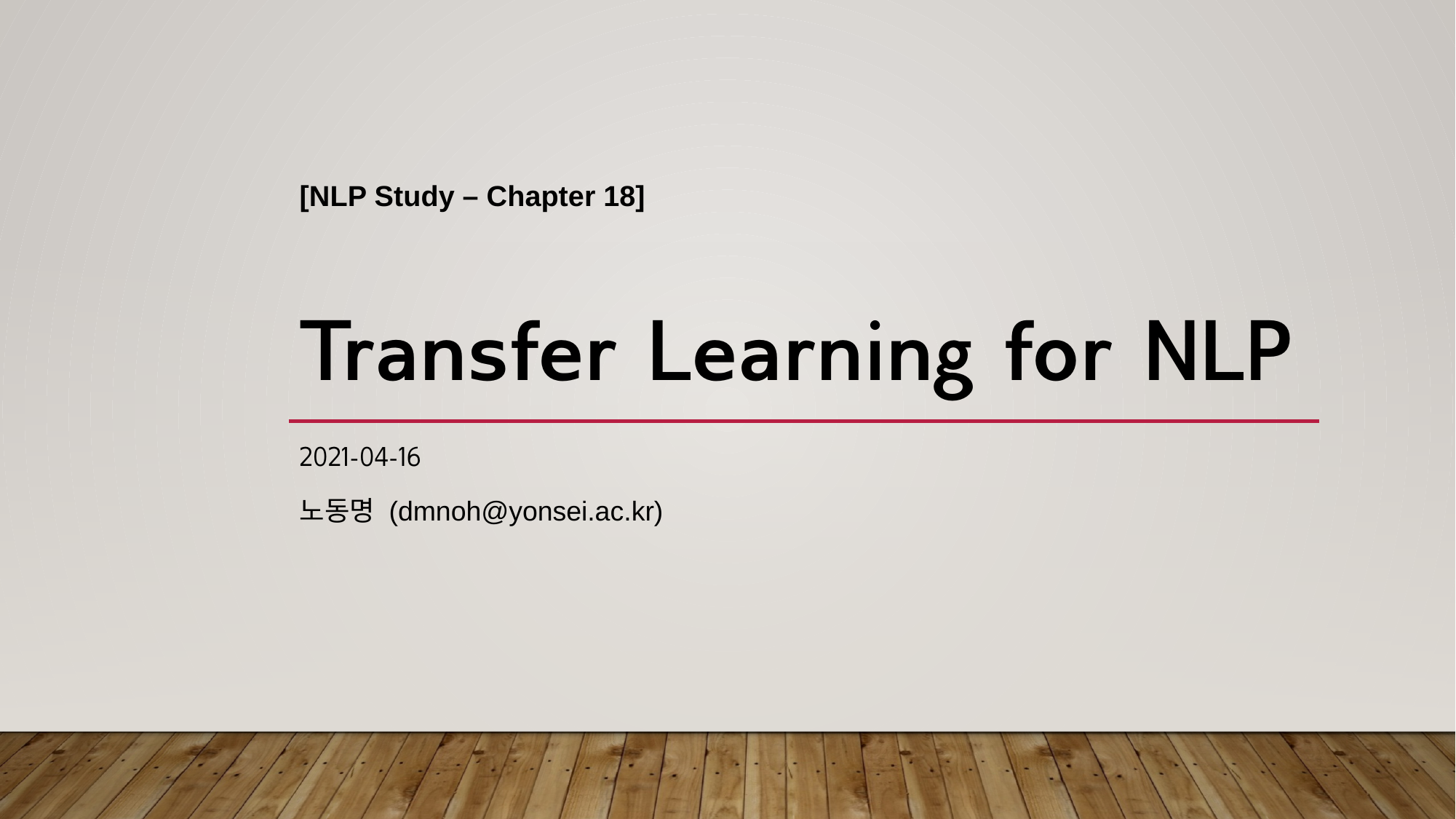

# [NLP Study – Chapter 18] Transfer Learning for NLP
2021-04-16
노동명 (dmnoh@yonsei.ac.kr)